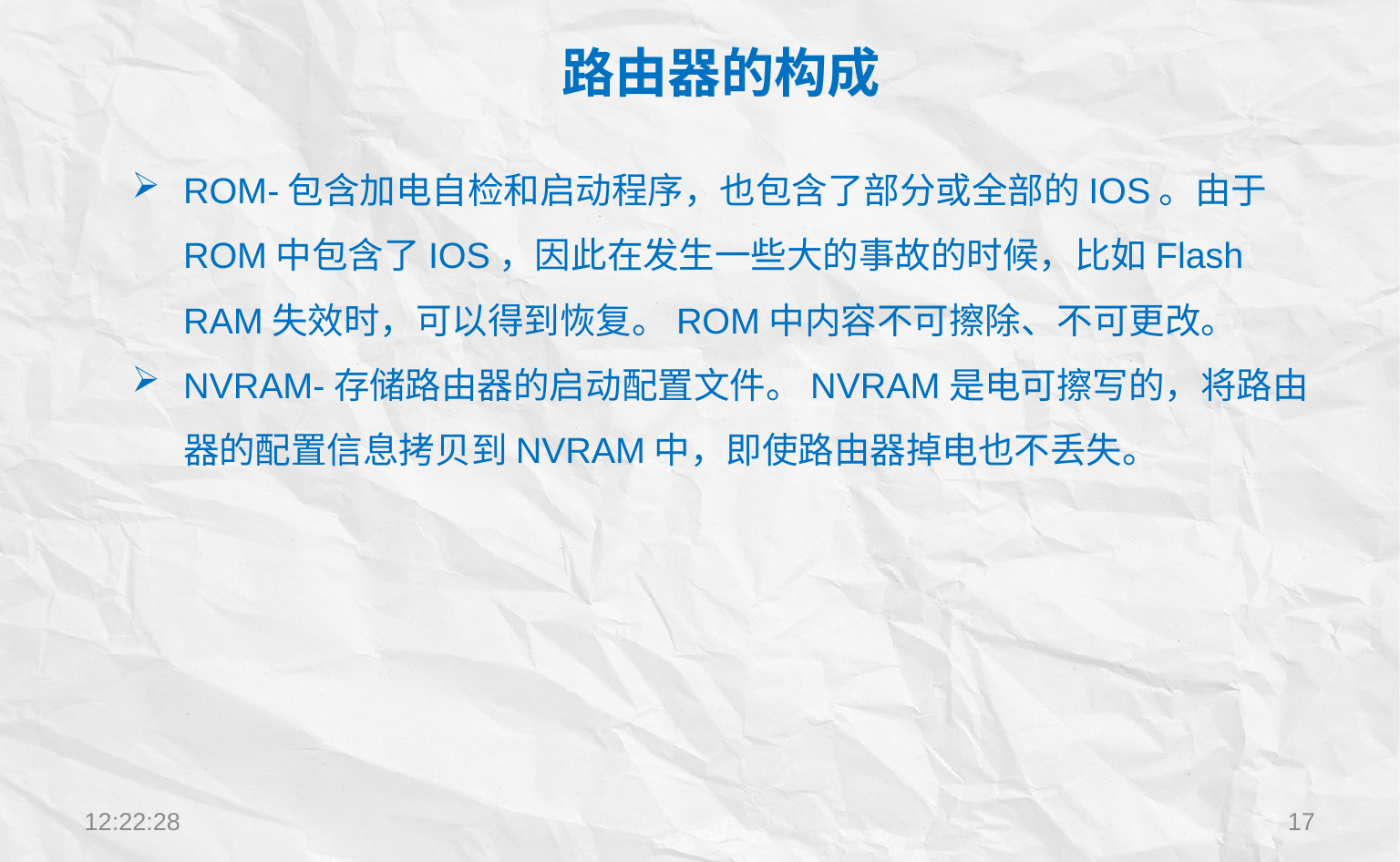

路由器的构成
ROM-包含加电自检和启动程序，也包含了部分或全部的IOS。由于ROM中包含了IOS，因此在发生一些大的事故的时候，比如Flash RAM失效时，可以得到恢复。ROM中内容不可擦除、不可更改。
NVRAM-存储路由器的启动配置文件。NVRAM是电可擦写的，将路由器的配置信息拷贝到NVRAM中，即使路由器掉电也不丢失。

12:22:28
17